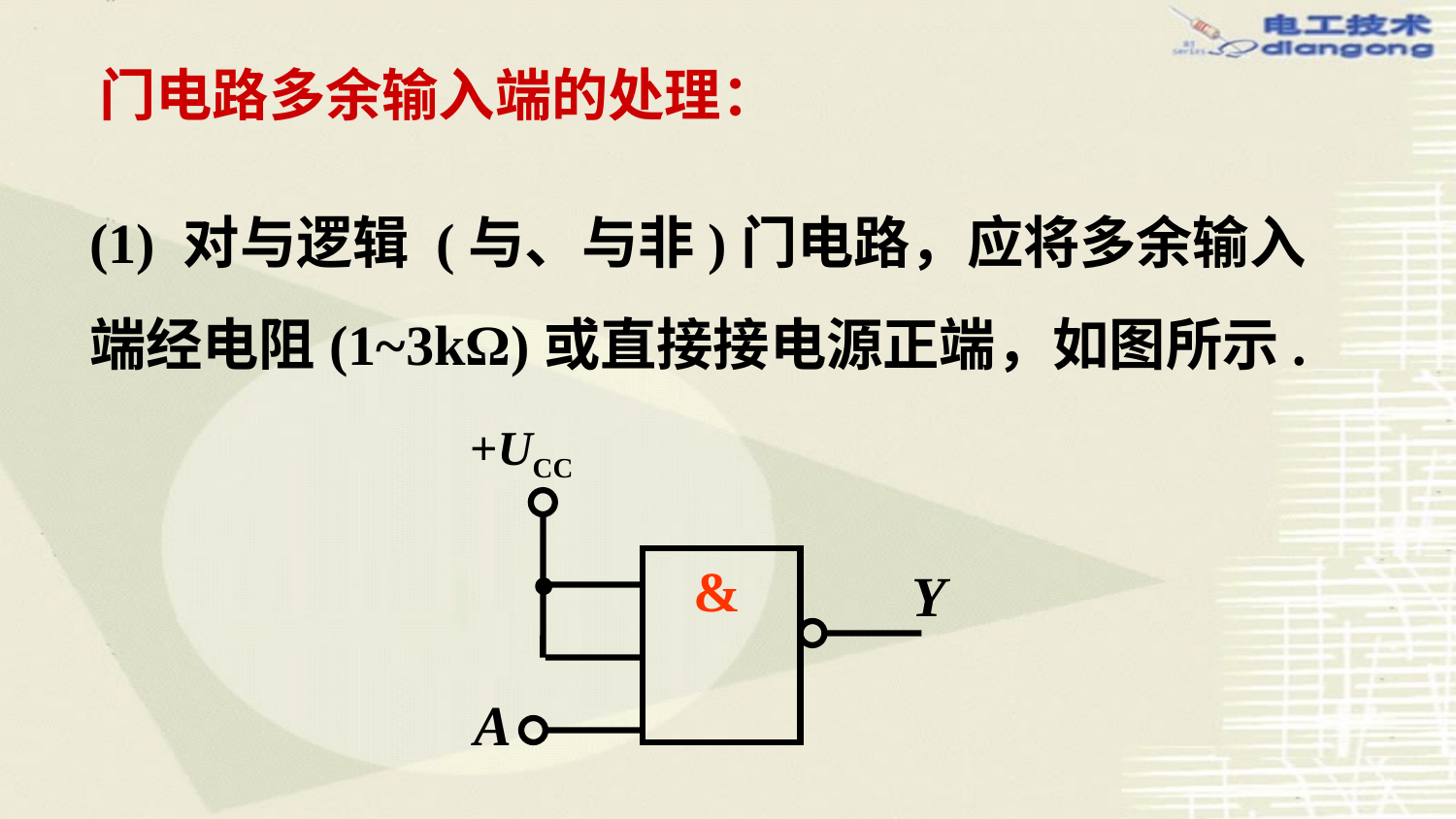

门电路多余输入端的处理：
(1) 对与逻辑 (与、与非)门电路，应将多余输入端经电阻(1~3kΩ)或直接接电源正端，如图所示.
+UCC

&
Y

A